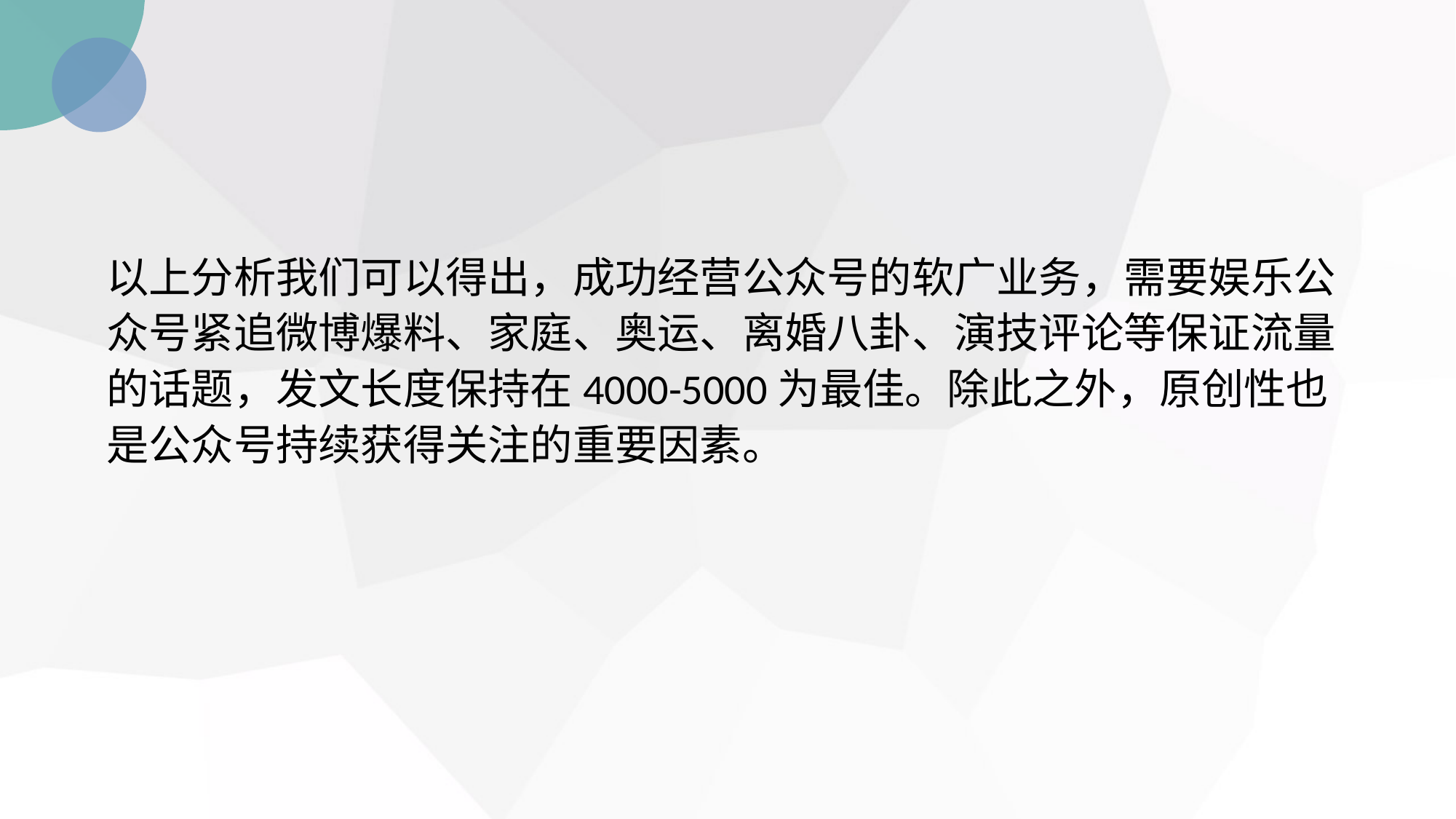

以上分析我们可以得出，成功经营公众号的软广业务，需要娱乐公众号紧追微博爆料、家庭、奥运、离婚八卦、演技评论等保证流量的话题，发文长度保持在4000-5000为最佳。除此之外，原创性也是公众号持续获得关注的重要因素。